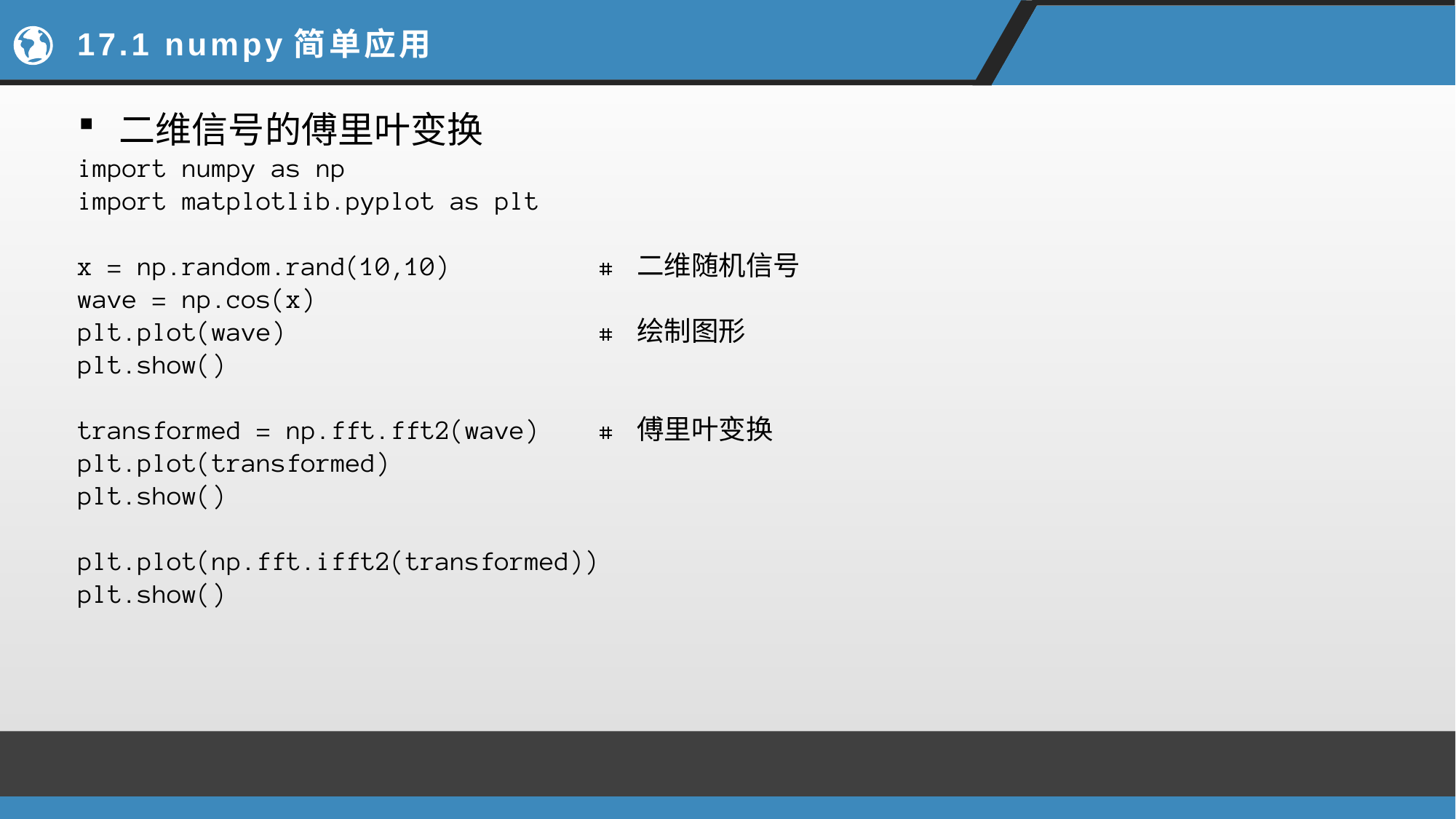

# 17.1 numpy简单应用

二维信号的傅里叶变换
import numpy as np
import matplotlib.pyplot as plt

x = np.random.rand(10,10)          # 二维随机信号
wave = np.cos(x)
plt.plot(wave)                     # 绘制图形
plt.show()

transformed = np.fft.fft2(wave)    # 傅里叶变换
plt.plot(transformed)
plt.show()

plt.plot(np.fft.ifft2(transformed))
plt.show()